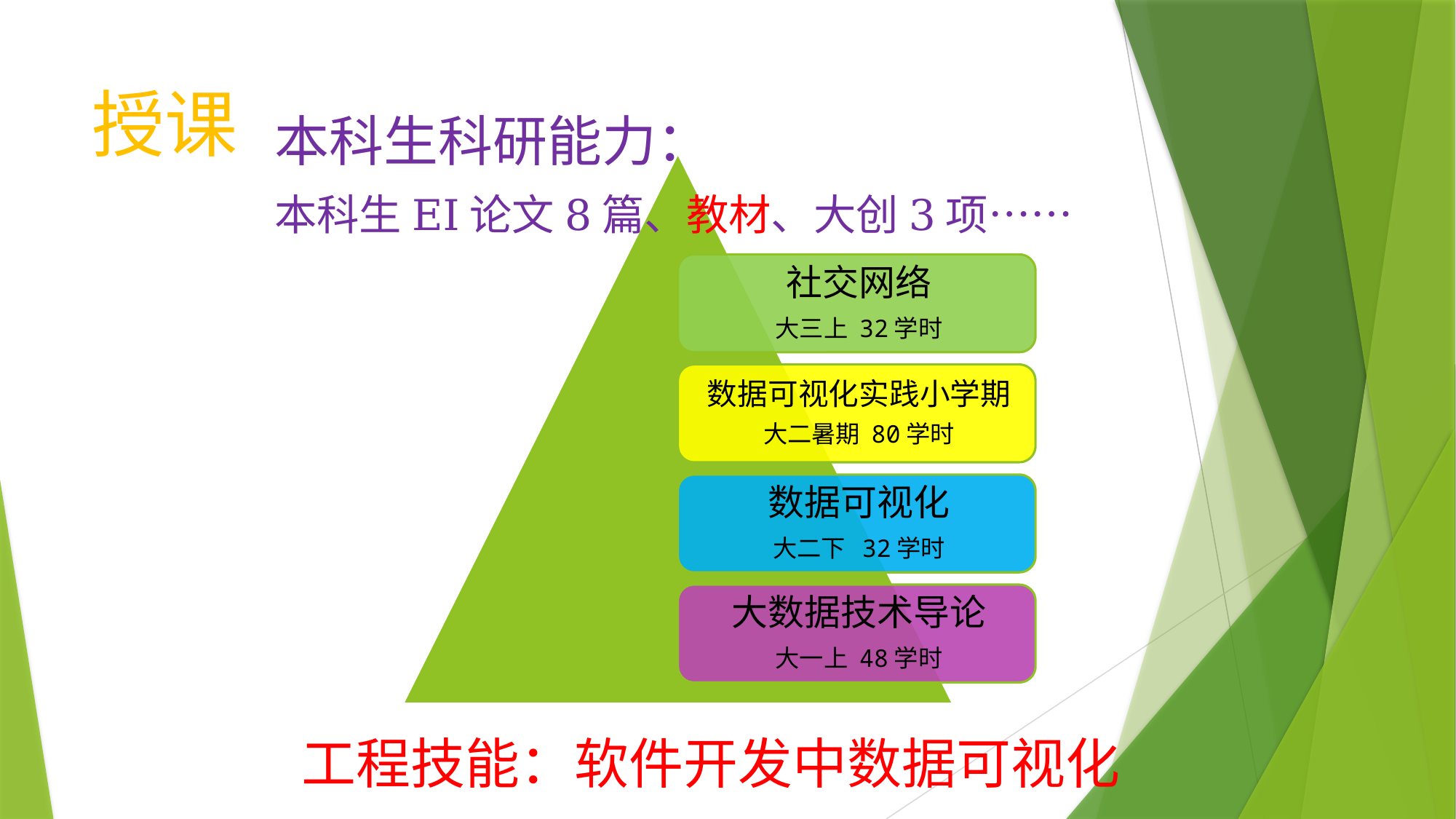

# 授课
本科生科研能力：
本科生EI论文8篇、教材、大创3项……
社交网络
大三上 32学时
数据可视化实践小学期
大二暑期 80学时
数据可视化
大二下  32学时
大数据技术导论
大一上 48学时
工程技能：软件开发中数据可视化